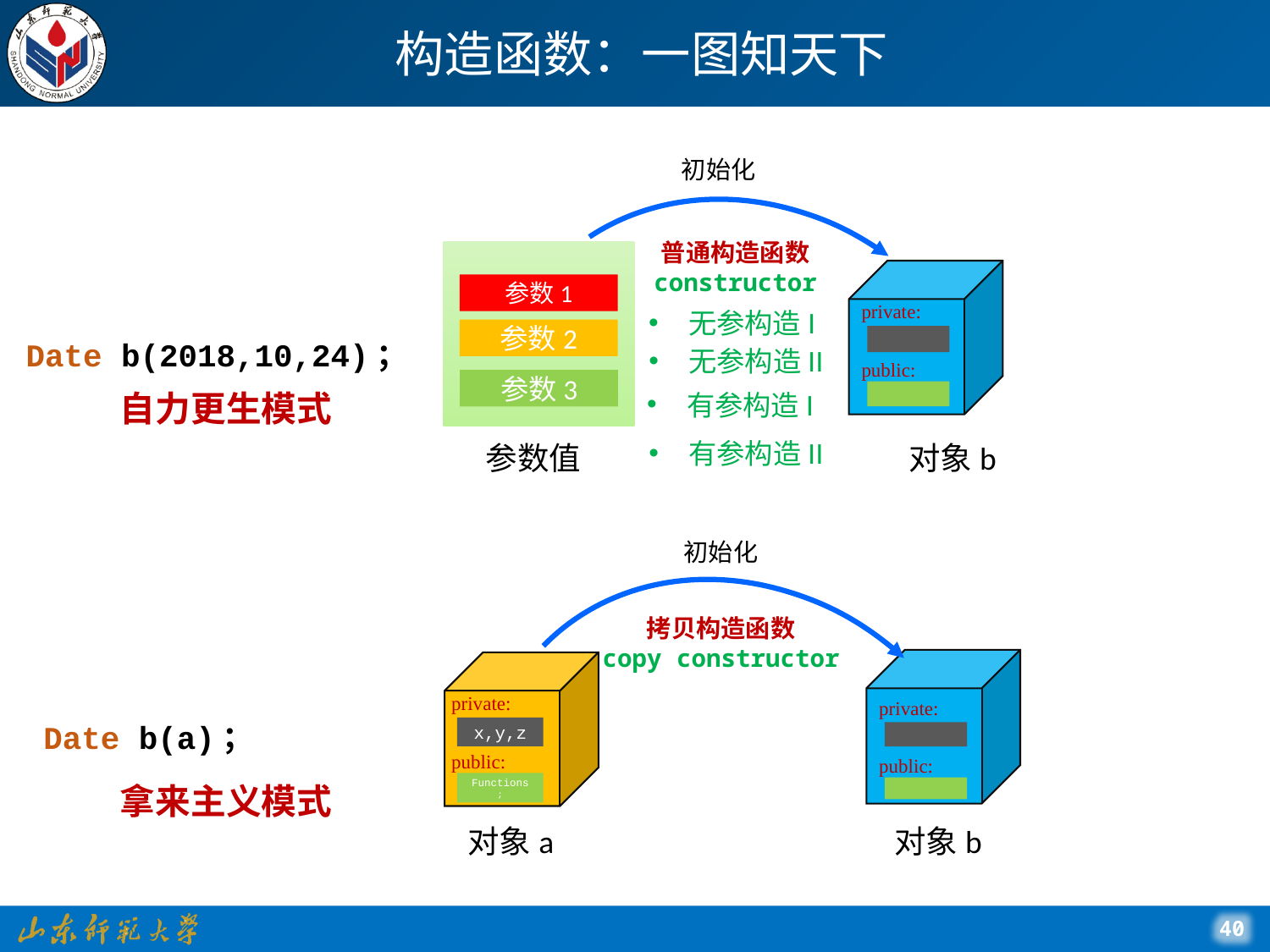

# 构造函数：一图知天下
初始化

普通构造函数
constructor

private:

public:

参数1
参数2
参数3
参数值
对象b
无参构造I
无参构造II
有参构造I
有参构造II
Date b(2018,10,24)；
自力更生模式
初始化

拷贝构造函数
copy constructor

private:

public:

private:
x,y,z
public:
Functions;
对象a
对象b
Date b(a)；
拿来主义模式